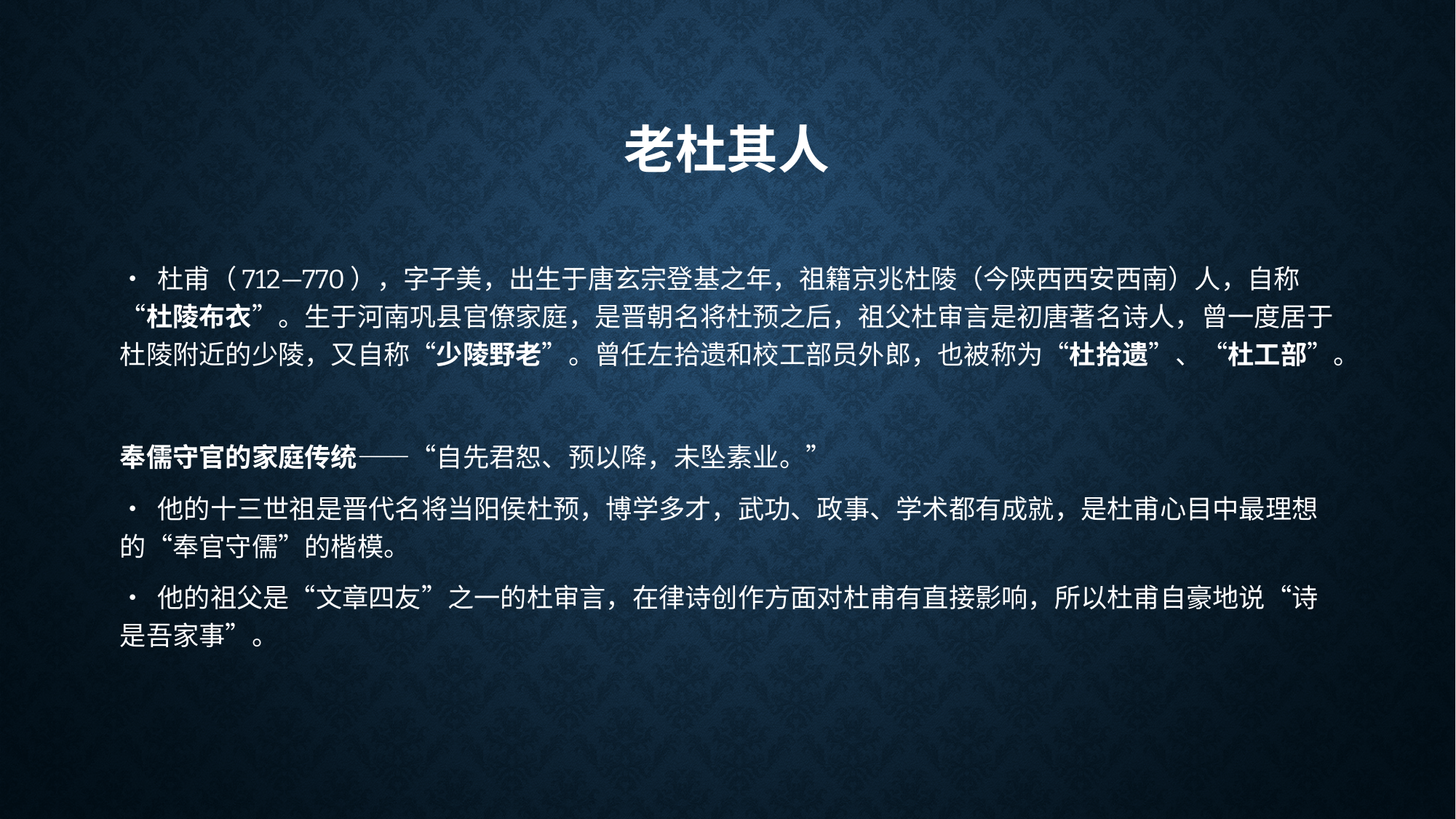

# 老杜其人
• 杜甫（712—770），字子美，出生于唐玄宗登基之年，祖籍京兆杜陵（今陕西西安西南）人，自称“杜陵布衣”。生于河南巩县官僚家庭，是晋朝名将杜预之后，祖父杜审言是初唐著名诗人，曾一度居于杜陵附近的少陵，又自称“少陵野老”。曾任左拾遗和校工部员外郎，也被称为“杜拾遗”、“杜工部”。

奉儒守官的家庭传统——“自先君恕、预以降，未坠素业。”
• 他的十三世祖是晋代名将当阳侯杜预，博学多才，武功、政事、学术都有成就，是杜甫心目中最理想的“奉官守儒”的楷模。
• 他的祖父是“文章四友”之一的杜审言，在律诗创作方面对杜甫有直接影响，所以杜甫自豪地说“诗是吾家事”。